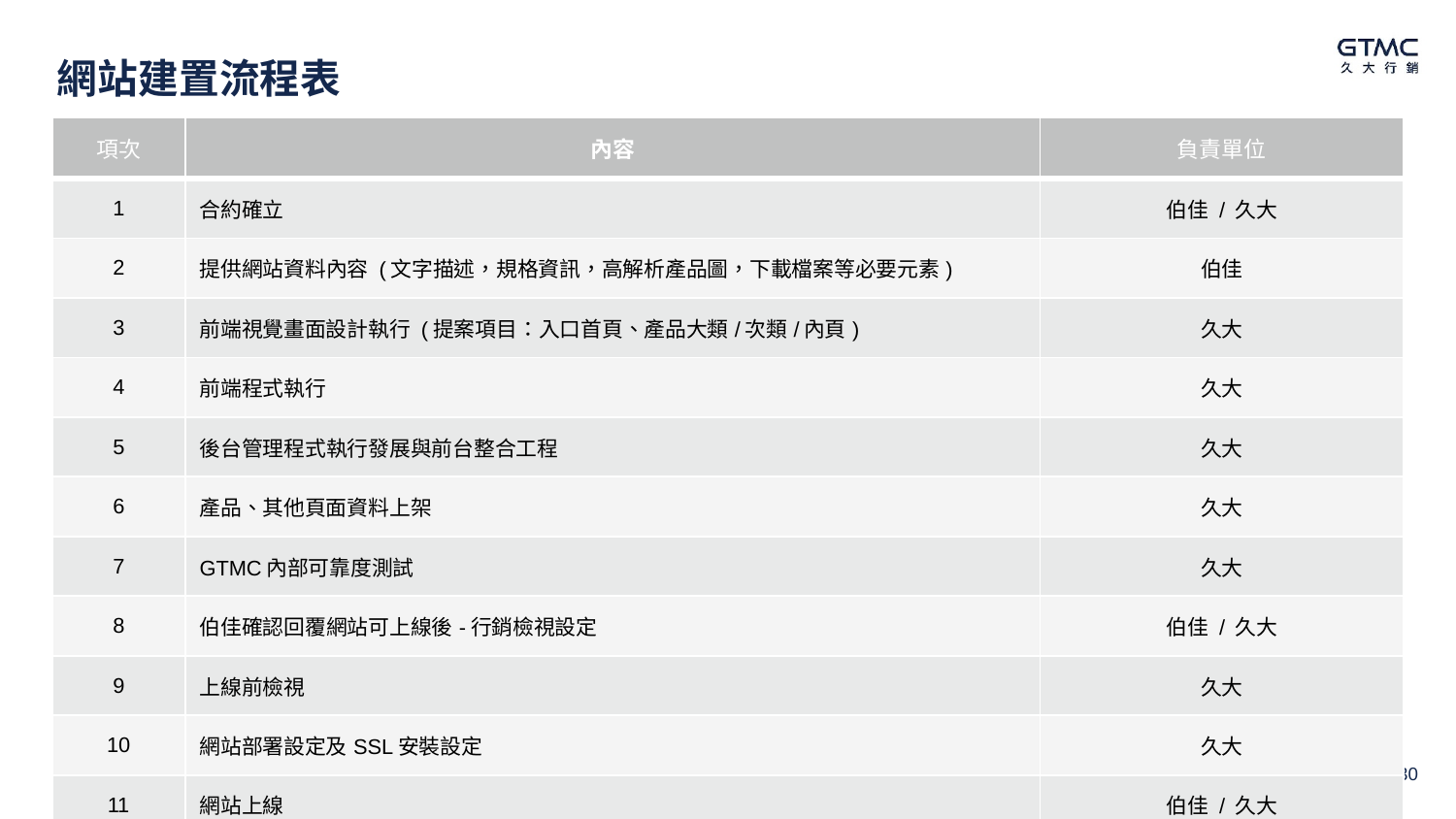

# 網站建置流程表
| 項次 | 內容 | 負責單位 |
| --- | --- | --- |
| 1 | 合約確立 | 伯佳 / 久大 |
| 2 | 提供網站資料內容 (文字描述，規格資訊，高解析產品圖，下載檔案等必要元素) | 伯佳 |
| 3 | 前端視覺畫面設計執行 (提案項目：入口首頁、產品大類/次類/內頁) | 久大 |
| 4 | 前端程式執行 | 久大 |
| 5 | 後台管理程式執行發展與前台整合工程 | 久大 |
| 6 | 產品、其他頁面資料上架 | 久大 |
| 7 | GTMC內部可靠度測試 | 久大 |
| 8 | 伯佳確認回覆網站可上線後-行銷檢視設定 | 伯佳 / 久大 |
| 9 | 上線前檢視 | 久大 |
| 10 | 網站部署設定及SSL安裝設定 | 久大 |
| 11 | 網站上線 | 伯佳 / 久大 |
30